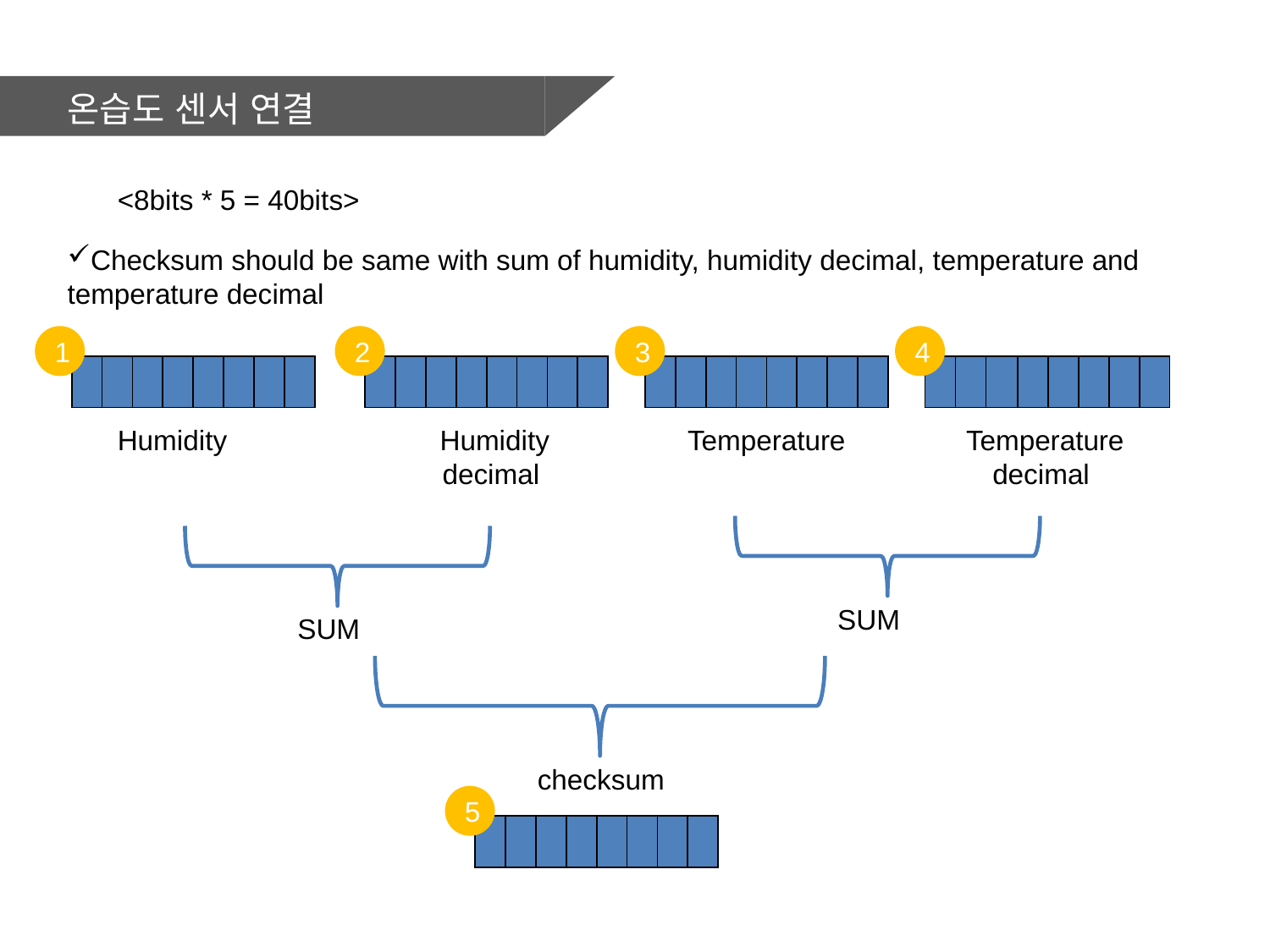

온습도 센서 연결
<8bits * 5 = 40bits>
Checksum should be same with sum of humidity, humidity decimal, temperature and temperature decimal
1
2
3
4
|  |  |  |  |  |  |  |  |
| --- | --- | --- | --- | --- | --- | --- | --- |
|  |  |  |  |  |  |  |  |
| --- | --- | --- | --- | --- | --- | --- | --- |
|  |  |  |  |  |  |  |  |
| --- | --- | --- | --- | --- | --- | --- | --- |
|  |  |  |  |  |  |  |  |
| --- | --- | --- | --- | --- | --- | --- | --- |

Humidity
Humidity decimal
Temperature
Temperature decimal

SUM
SUM
checksum
5
|  |  |  |  |  |  |  |  |
| --- | --- | --- | --- | --- | --- | --- | --- |